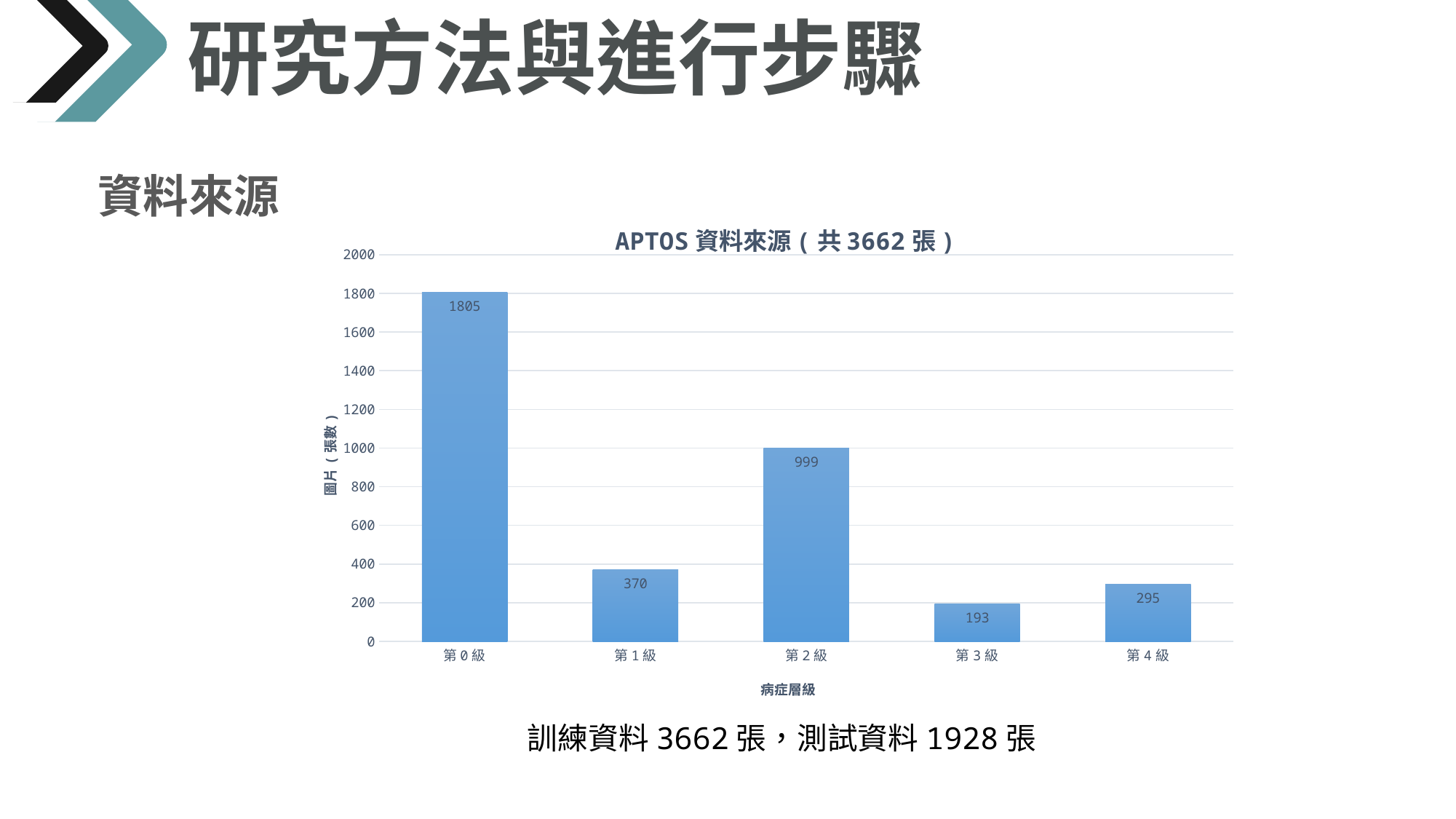

研究方法與進行步驟

資料來源

### Chart: APTOS資料來源(共3662張)

| Category |  |
|---|---|
| 第0級 | 1805.0 |
| 第1級 | 370.0 |
| 第2級 | 999.0 |
| 第3級 | 193.0 |
| 第4級 | 295.0 |
请在此处输入文本内容可根据需要修改文字
訓練資料3662張，測試資料1928張